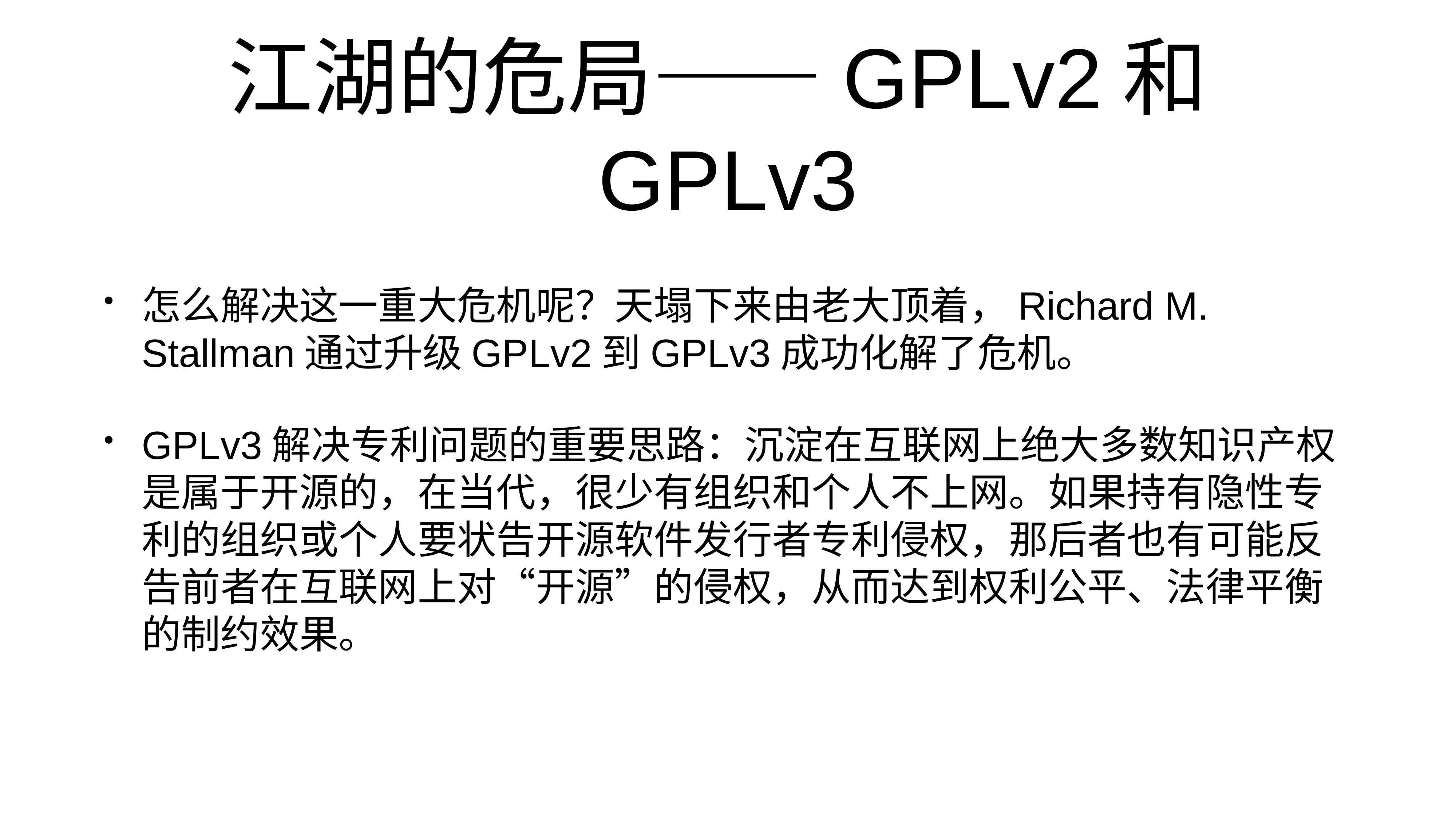

# 江湖的危局——GPLv2和GPLv3
怎么解决这一重大危机呢？天塌下来由老大顶着，Richard M. Stallman通过升级GPLv2到GPLv3成功化解了危机。
GPLv3解决专利问题的重要思路：沉淀在互联网上绝大多数知识产权是属于开源的，在当代，很少有组织和个人不上网。如果持有隐性专利的组织或个人要状告开源软件发行者专利侵权，那后者也有可能反告前者在互联网上对“开源”的侵权，从而达到权利公平、法律平衡的制约效果。